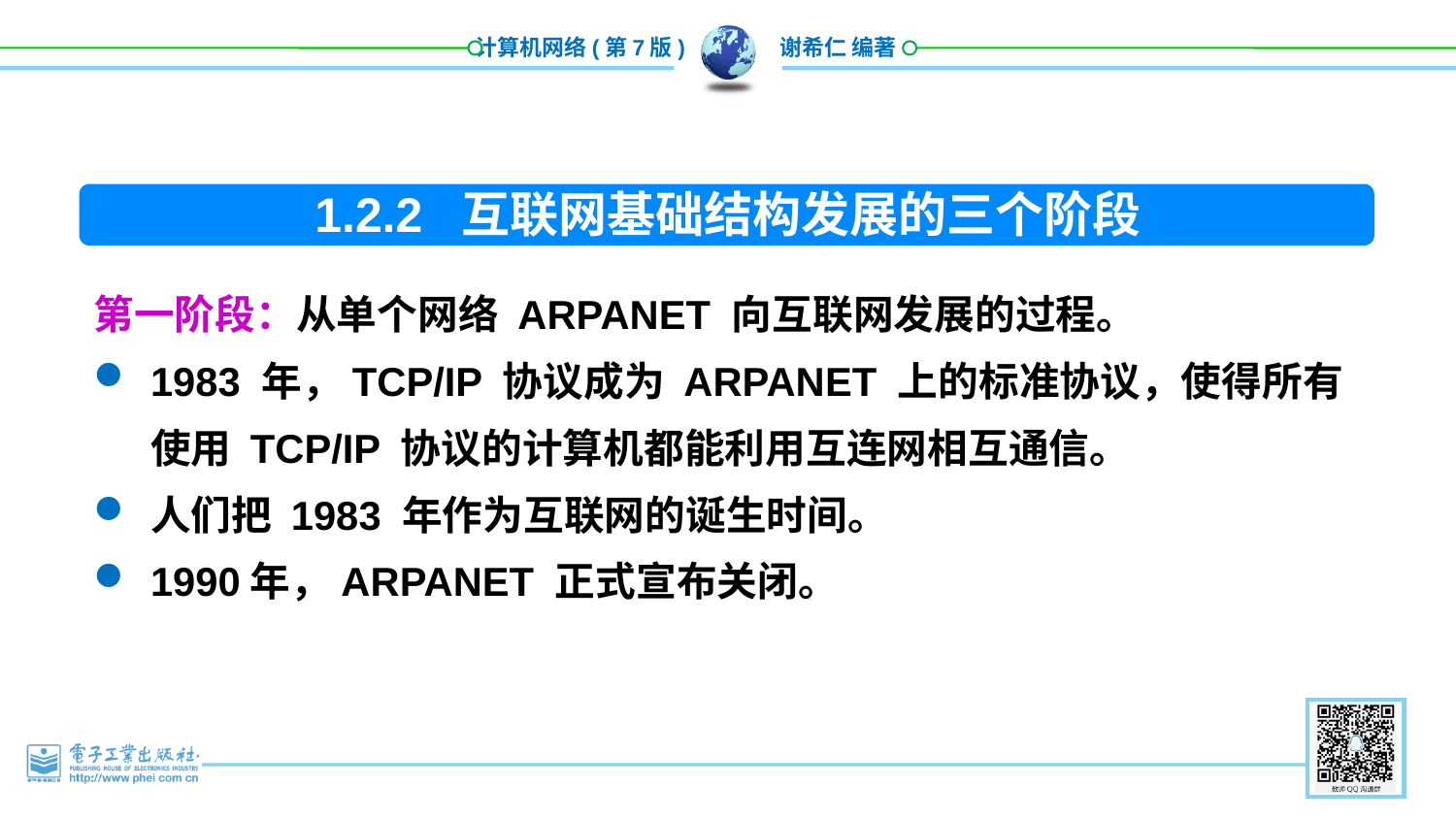

1.2.2  互联网基础结构发展的三个阶段

第一阶段：从单个网络 ARPANET 向互联网发展的过程。
1983 年，TCP/IP 协议成为 ARPANET 上的标准协议，使得所有使用 TCP/IP 协议的计算机都能利用互连网相互通信。
人们把 1983 年作为互联网的诞生时间。
1990年，ARPANET 正式宣布关闭。